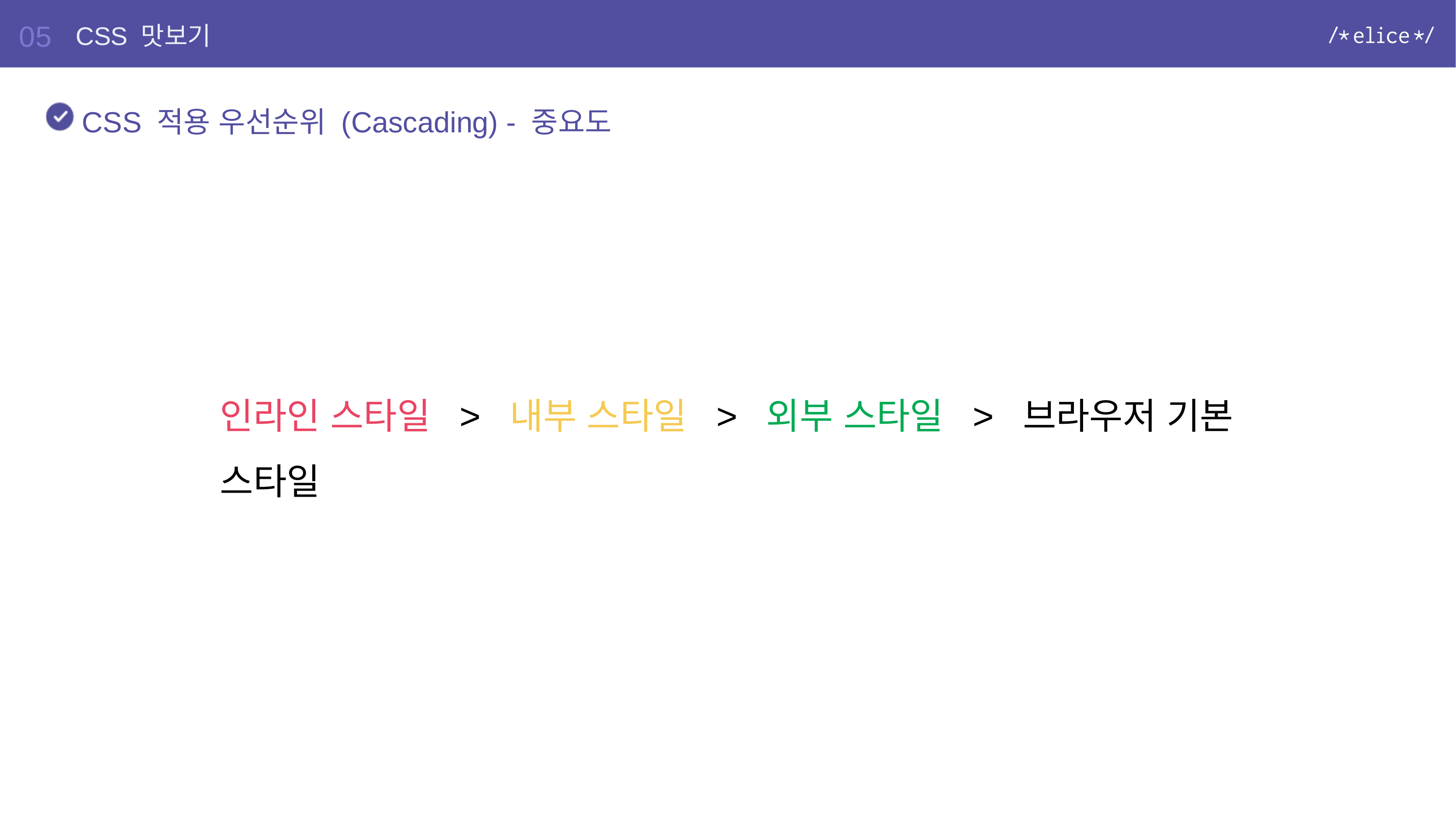

05
CSS 맛보기
CSS 적용 우선순위 (Cascading) - 중요도
인라인 스타일  >  내부 스타일  >  외부 스타일  >  브라우저 기본 스타일